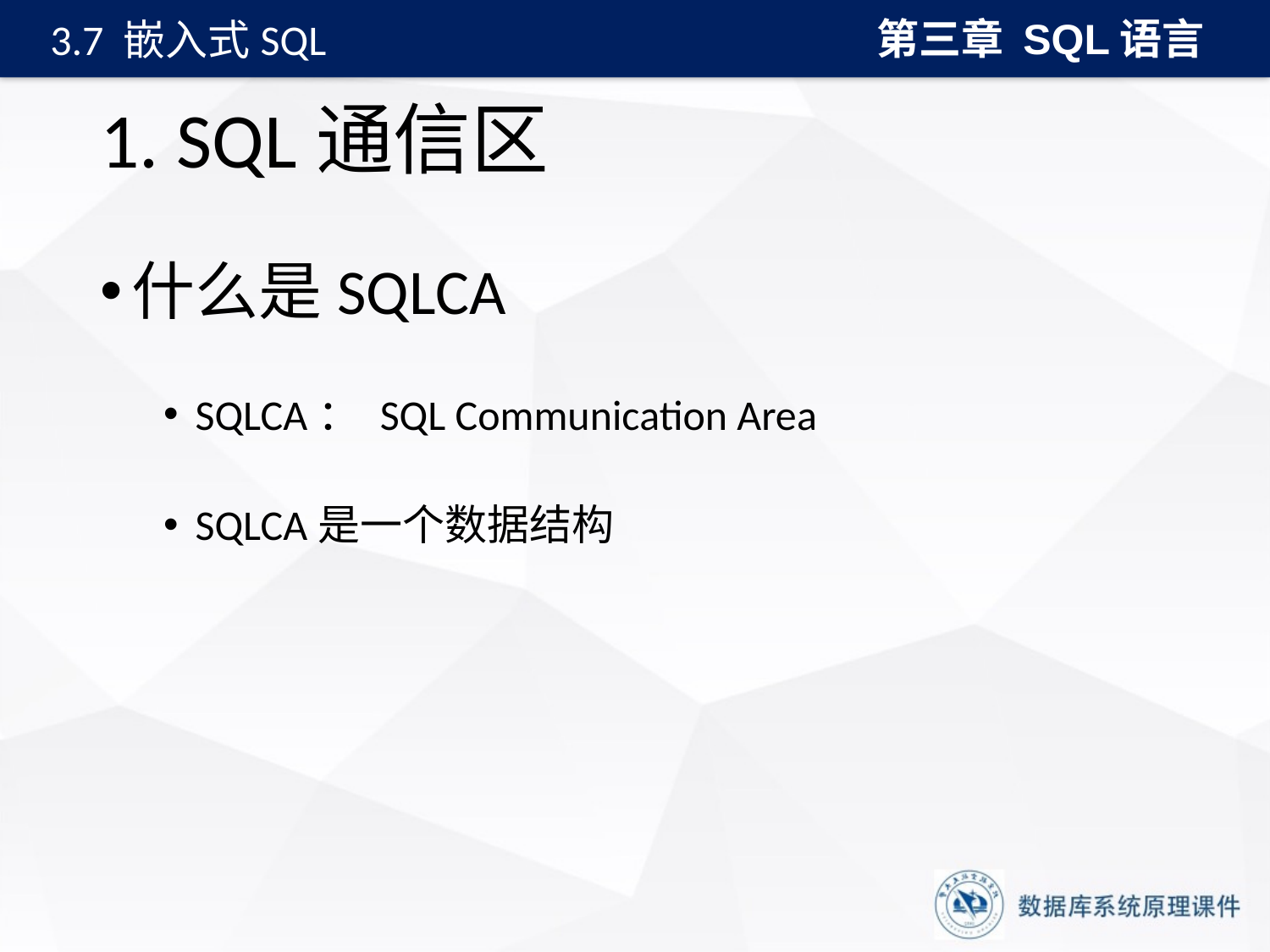

第三章 SQL语言
3.7 嵌入式SQL
# 1. SQL通信区
什么是SQLCA
SQLCA： SQL Communication Area
SQLCA是一个数据结构